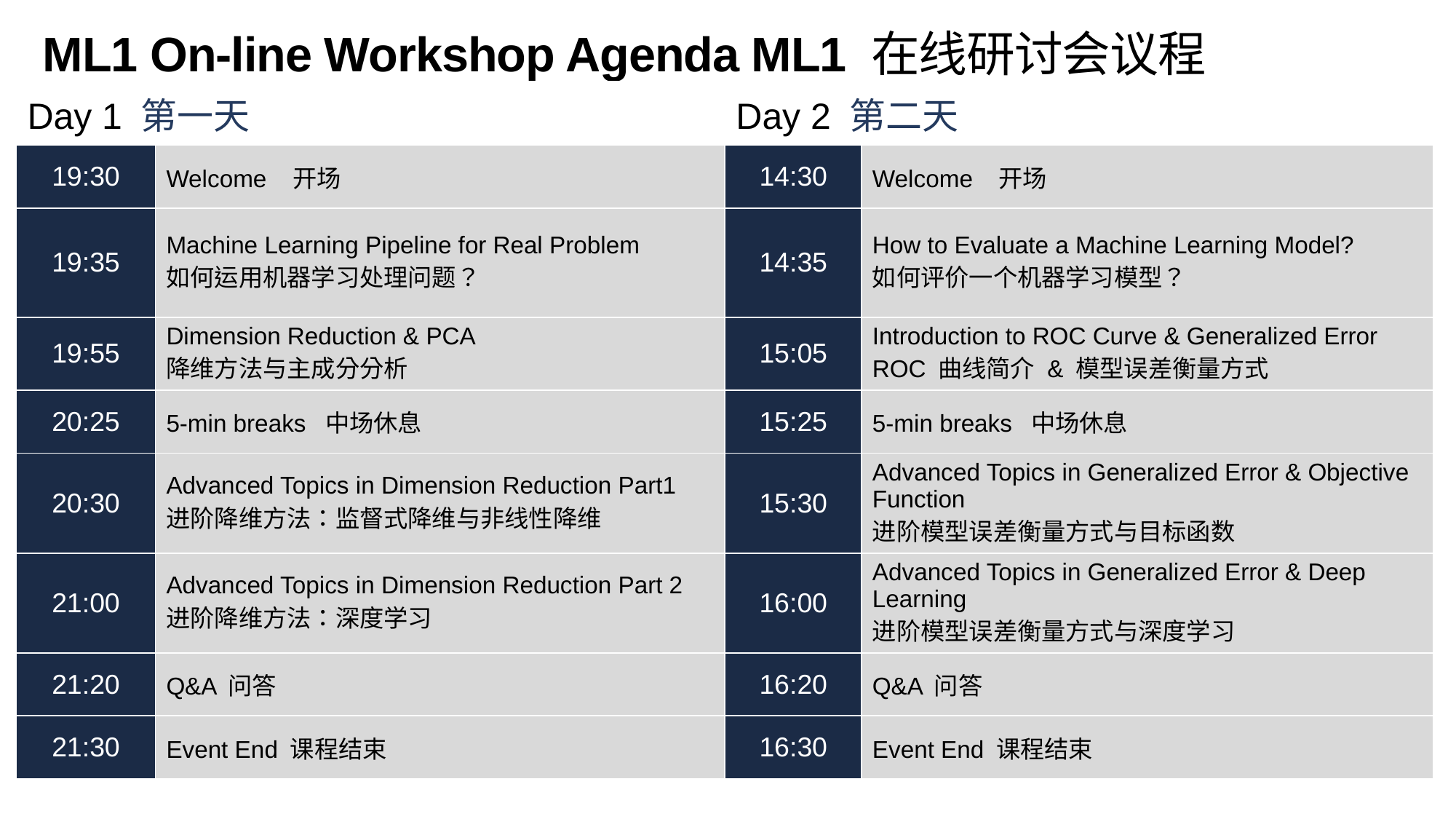

# ML1 On-line Workshop Agenda ML1 在线研讨会议程
| Day 1 第一天 |  | Day 2 第二天 |  |
| --- | --- | --- | --- |
| 19:30 | Welcome 开场 | 14:30 | Welcome 开场 |
| 19:35 | Machine Learning Pipeline for Real Problem 如何运用机器学习处理问题？ | 14:35 | How to Evaluate a Machine Learning Model? 如何评价一个机器学习模型？ |
| 19:55 | Dimension Reduction & PCA 降维方法与主成分分析 | 15:05 | Introduction to ROC Curve & Generalized Error ROC 曲线简介 & 模型误差衡量方式 |
| 20:25 | 5-min breaks 中场休息 | 15:25 | 5-min breaks 中场休息 |
| 20:30 | Advanced Topics in Dimension Reduction Part1 进阶降维方法：监督式降维与非线性降维 | 15:30 | Advanced Topics in Generalized Error & Objective Function 进阶模型误差衡量方式与目标函数 |
| 21:00 | Advanced Topics in Dimension Reduction Part 2 进阶降维方法：深度学习 | 16:00 | Advanced Topics in Generalized Error & Deep Learning 进阶模型误差衡量方式与深度学习 |
| 21:20 | Q&A 问答 | 16:20 | Q&A 问答 |
| 21:30 | Event End 课程结束 | 16:30 | Event End 课程结束 |